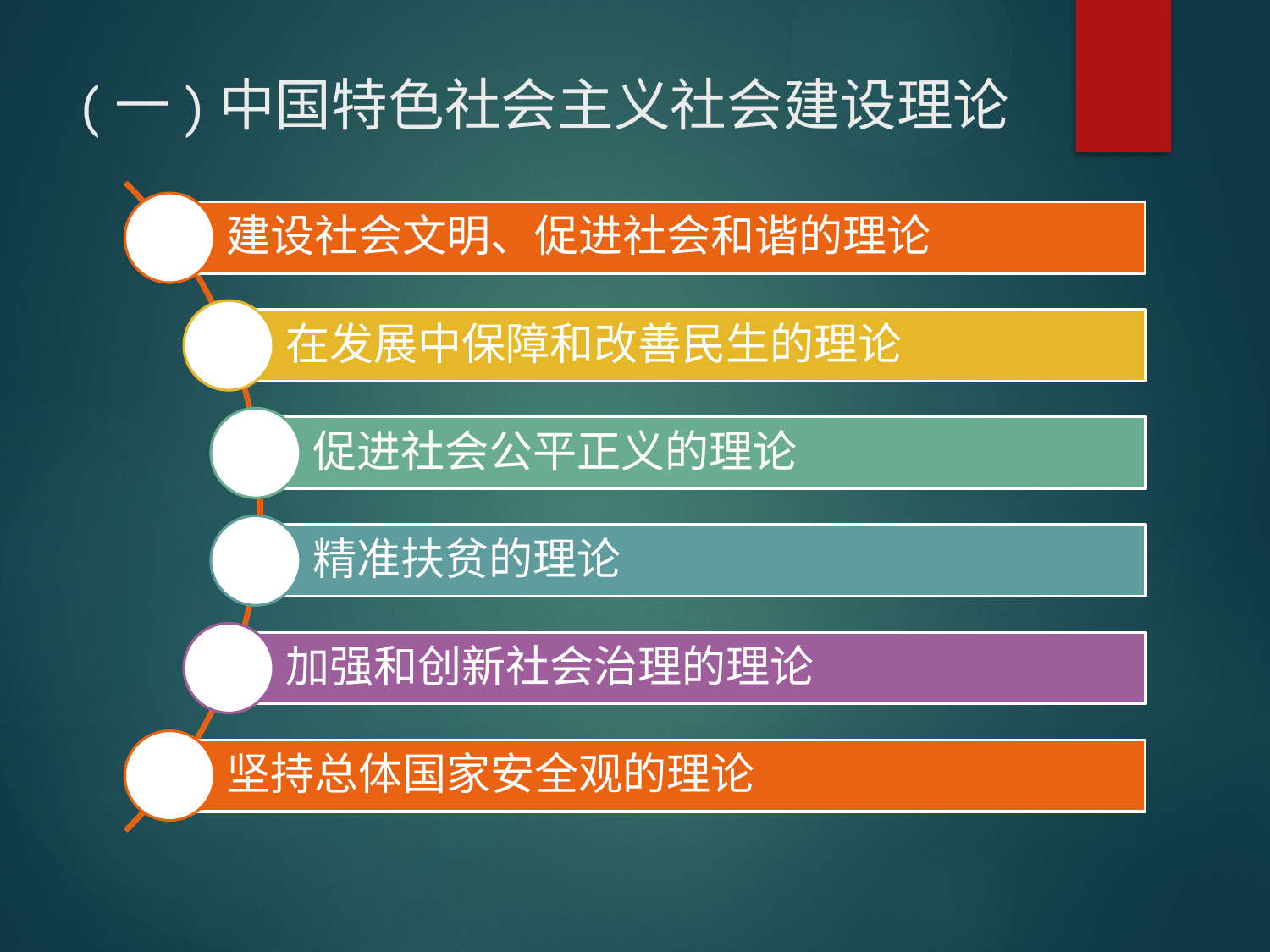

# (一)中国特色社会主义社会建设理论
建设社会文明、促进社会和谐的理论
在发展中保障和改善民生的理论
促进社会公平正义的理论
精准扶贫的理论
加强和创新社会治理的理论
坚持总体国家安全观的理论